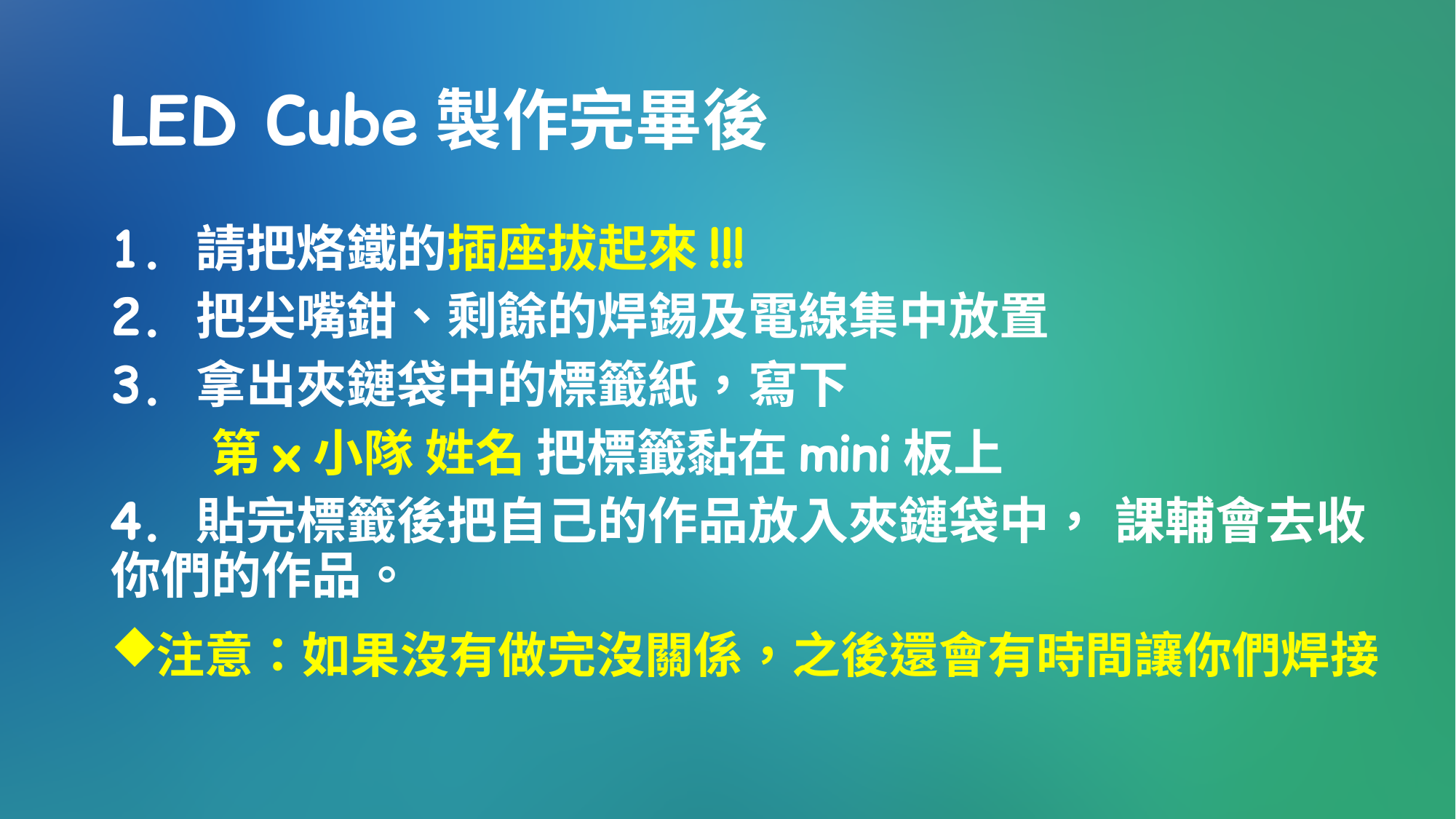

# LED Cube製作完畢後
1. 請把烙鐵的插座拔起來!!!
2. 把尖嘴鉗、剩餘的焊錫及電線集中放置
3. 拿出夾鏈袋中的標籤紙，寫下
	第x小隊 姓名 把標籤黏在mini板上
4. 貼完標籤後把自己的作品放入夾鏈袋中，	課輔會去收你們的作品。
注意：如果沒有做完沒關係，之後還會有時間讓你們焊接